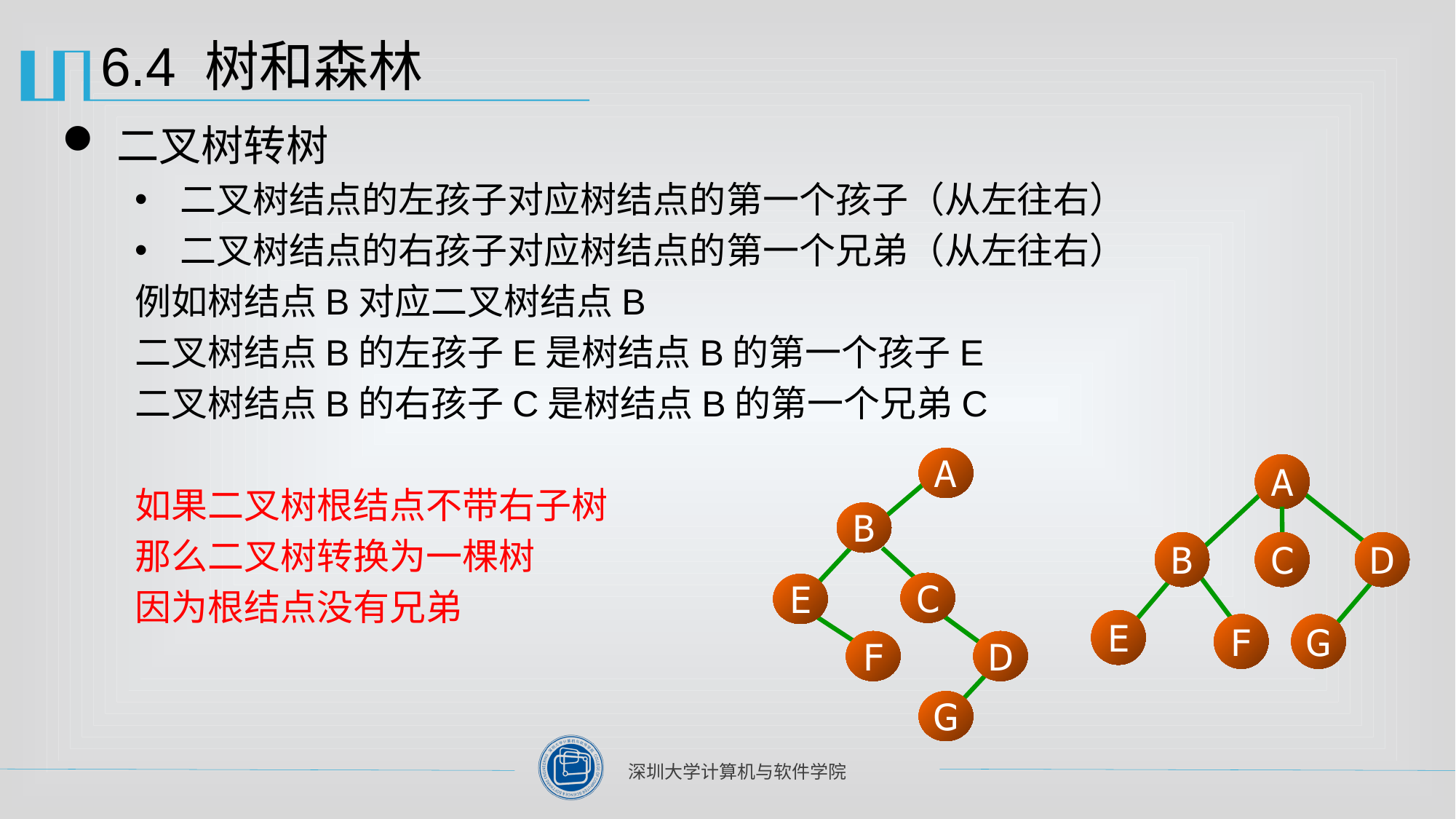

# 6.4 树和森林
二叉树转树
二叉树结点的左孩子对应树结点的第一个孩子（从左往右）
二叉树结点的右孩子对应树结点的第一个兄弟（从左往右）
例如树结点B对应二叉树结点B
二叉树结点B的左孩子E是树结点B的第一个孩子E
二叉树结点B的右孩子C是树结点B的第一个兄弟C

如果二叉树根结点不带右子树
那么二叉树转换为一棵树
因为根结点没有兄弟

A

B

C
E

F
D

G
A

B
C
D

E
F
G
113